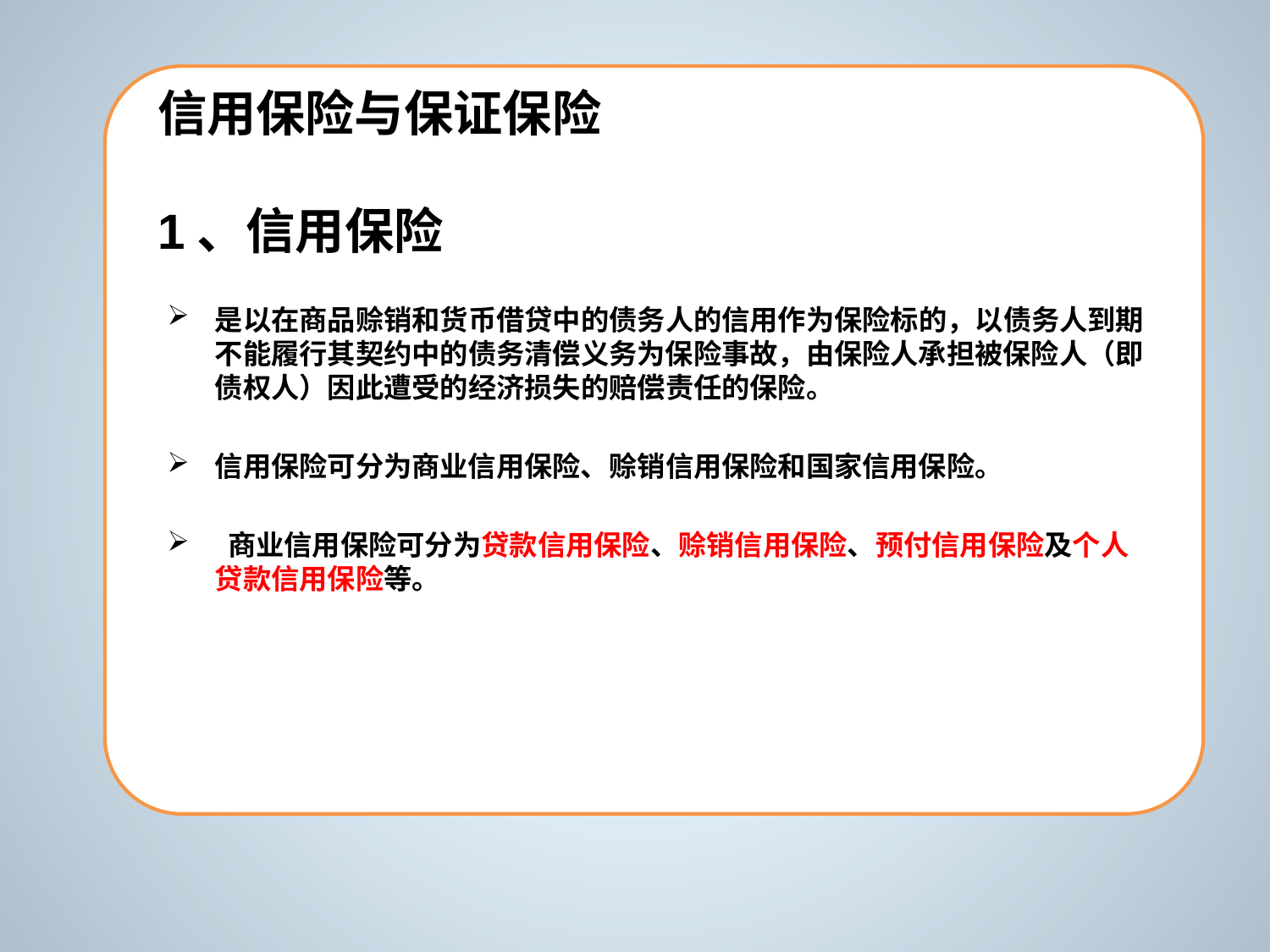

信用保险与保证保险

1、信用保险
是以在商品赊销和货币借贷中的债务人的信用作为保险标的，以债务人到期不能履行其契约中的债务清偿义务为保险事故，由保险人承担被保险人（即债权人）因此遭受的经济损失的赔偿责任的保险。

信用保险可分为商业信用保险、赊销信用保险和国家信用保险。

 商业信用保险可分为贷款信用保险、赊销信用保险、预付信用保险及个人贷款信用保险等。